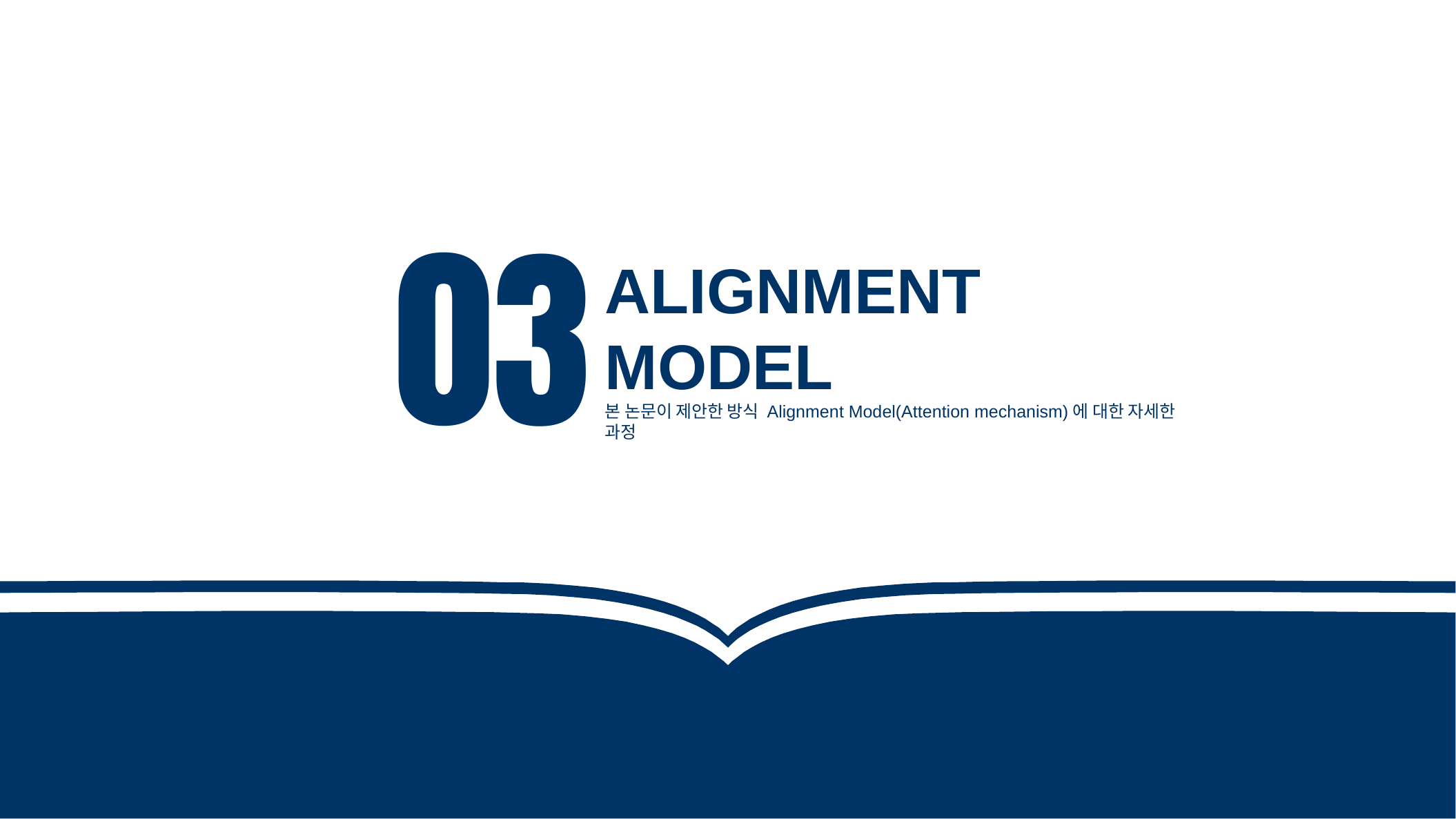

03
ALIGNMENT MODEL
본 논문이 제안한 방식 Alignment Model(Attention mechanism)에 대한 자세한 과정